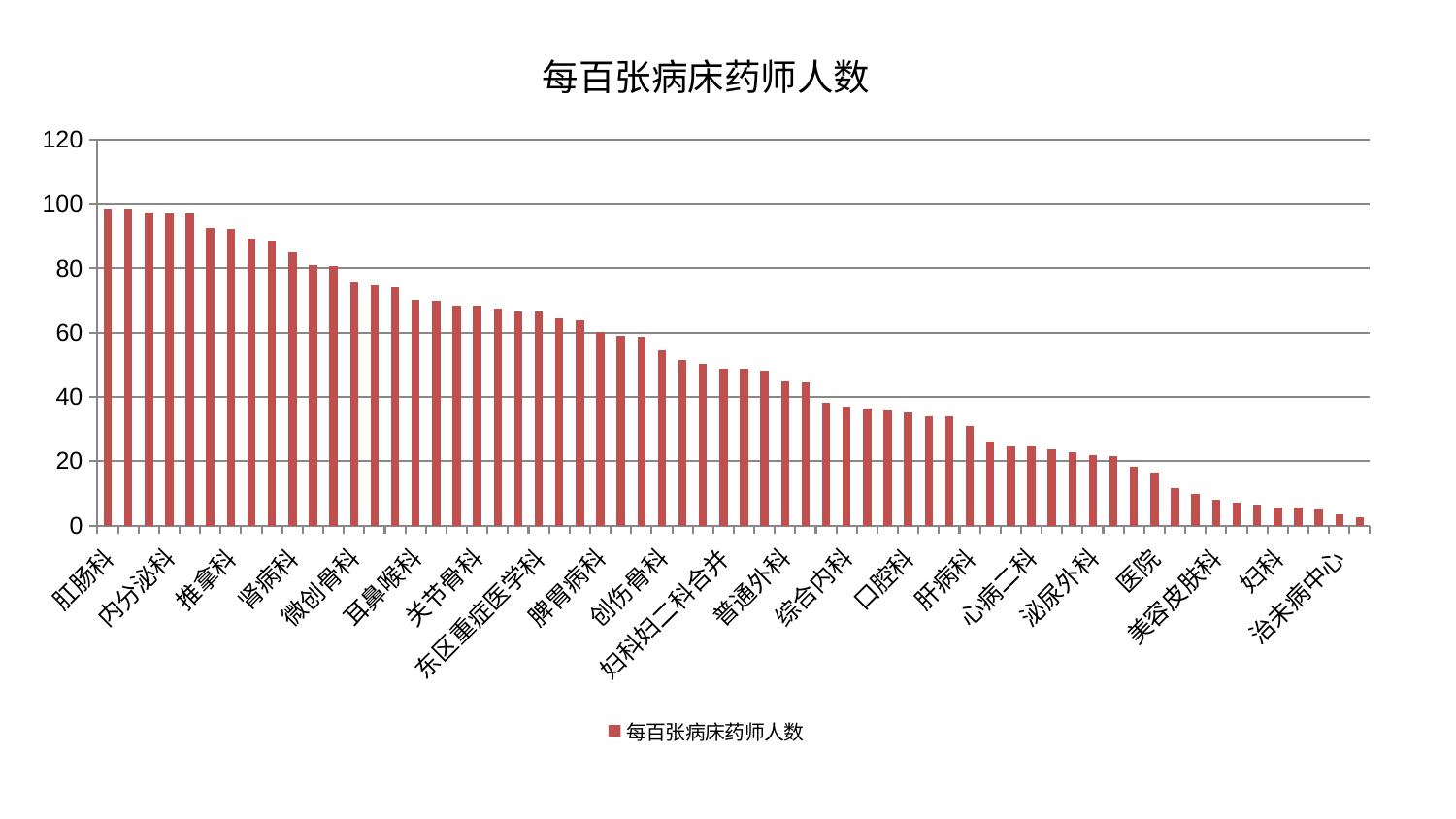

### Chart: 每百张病床药师人数

| Category | 每百张病床药师人数 |
|---|---|
| 肛肠科 | 98.67216856308745 |
| 胸外科 | 98.49068074825698 |
| 中医外治中心 | 97.26698102751325 |
| 内分泌科 | 97.12676478754969 |
| 小儿骨科 | 97.03024986950759 |
| 心病一科 | 92.57303480488011 |
| 推拿科 | 92.24844242513679 |
| 产科 | 89.26476123277087 |
| 乳腺甲状腺外科 | 88.59937598150634 |
| 肾病科 | 84.95628962277029 |
| 中医经典科 | 81.11663030777902 |
| 身心医学科 | 80.6057753767659 |
| 微创骨科 | 75.59548955979236 |
| 男科 | 74.71185557302134 |
| 西区重症医学科 | 74.0508760363957 |
| 耳鼻喉科 | 70.24119800533934 |
| 重症医学科 | 69.74313438244725 |
| 肿瘤内科 | 68.43282141541498 |
| 关节骨科 | 68.32174696808148 |
| 脊柱骨科 | 67.39248309797223 |
| 显微骨科 | 66.66283507216104 |
| 东区重症医学科 | 66.47218041032676 |
| 脾胃科消化科合并 | 64.54513956726767 |
| 风湿病科 | 63.928088168774444 |
| 脾胃病科 | 60.156444646620066 |
| 老年医学科 | 58.867004893977956 |
| 妇二科 | 58.84688744107005 |
| 创伤骨科 | 54.6276012486679 |
| 东区肾病科 | 51.426530535017775 |
| 神经内科 | 50.22528154614152 |
| 妇科妇二科合并 | 48.77951072394868 |
| 皮肤科 | 48.602167152301234 |
| 呼吸内科 | 48.16980713322263 |
| 普通外科 | 44.94898469805073 |
| 周围血管科 | 44.423755237944576 |
| 运动损伤骨科 | 38.22678401463369 |
| 综合内科 | 37.10735275584567 |
| 脑病一科 | 36.25634283906911 |
| 小儿推拿科 | 35.65869020245926 |
| 口腔科 | 35.29201079987245 |
| 心病四科 | 34.0533099010774 |
| 肾脏内科 | 33.94640418727744 |
| 肝病科 | 30.97294356747011 |
| 肝胆外科 | 26.239095183028805 |
| 血液科 | 24.55095600372237 |
| 心病二科 | 24.449672196960414 |
| 心病三科 | 23.546369515135535 |
| 针灸科 | 22.824619878462936 |
| 泌尿外科 | 22.0190192249224 |
| 骨科 | 21.432556418443703 |
| 消化内科 | 18.29445930990168 |
| 医院 | 16.506449757517828 |
| 心血管内科 | 11.641487746719914 |
| 神经外科 | 9.88540014038235 |
| 美容皮肤科 | 7.8626590750285885 |
| 儿科 | 7.112894498690547 |
| 脑病三科 | 6.455329043510161 |
| 妇科 | 5.676992342425646 |
| 眼科 | 5.607443799564016 |
| 脑病二科 | 5.016554168104226 |
| 治未病中心 | 3.448056940973654 |
| 康复科 | 2.456377002713883 |
203